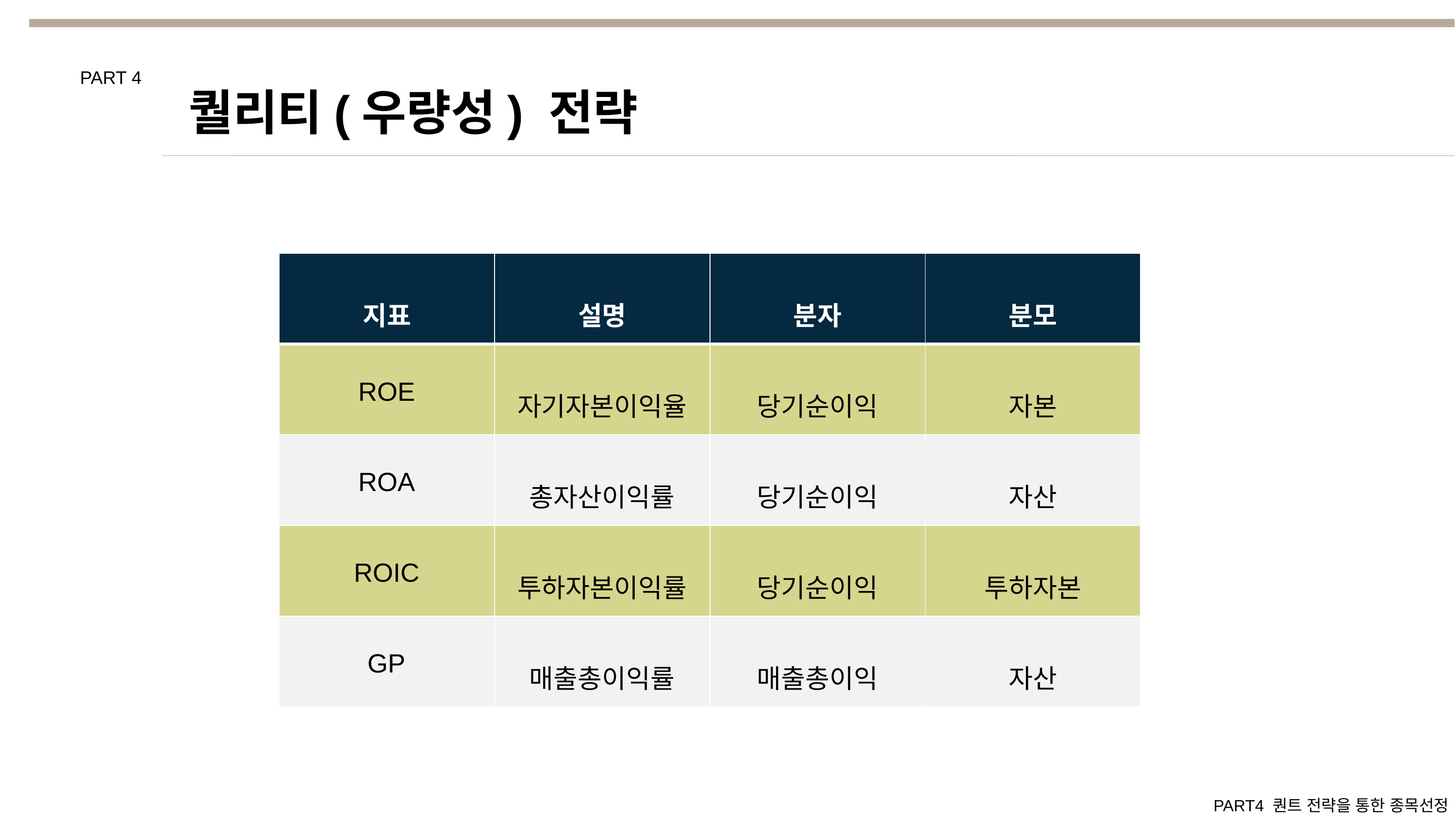

퀄리티(우량성) 전략

PART 4
| 지표 | 설명 | 분자 | 분모 |
| --- | --- | --- | --- |
| ROE | 자기자본이익율 | 당기순이익 | 자본 |
| ROA | 총자산이익률 | 당기순이익 | 자산 |
| ROIC | 투하자본이익률 | 당기순이익 | 투하자본 |
| GP | 매출총이익률 | 매출총이익 | 자산 |
PART4 퀀트 전략을 통한 종목선정